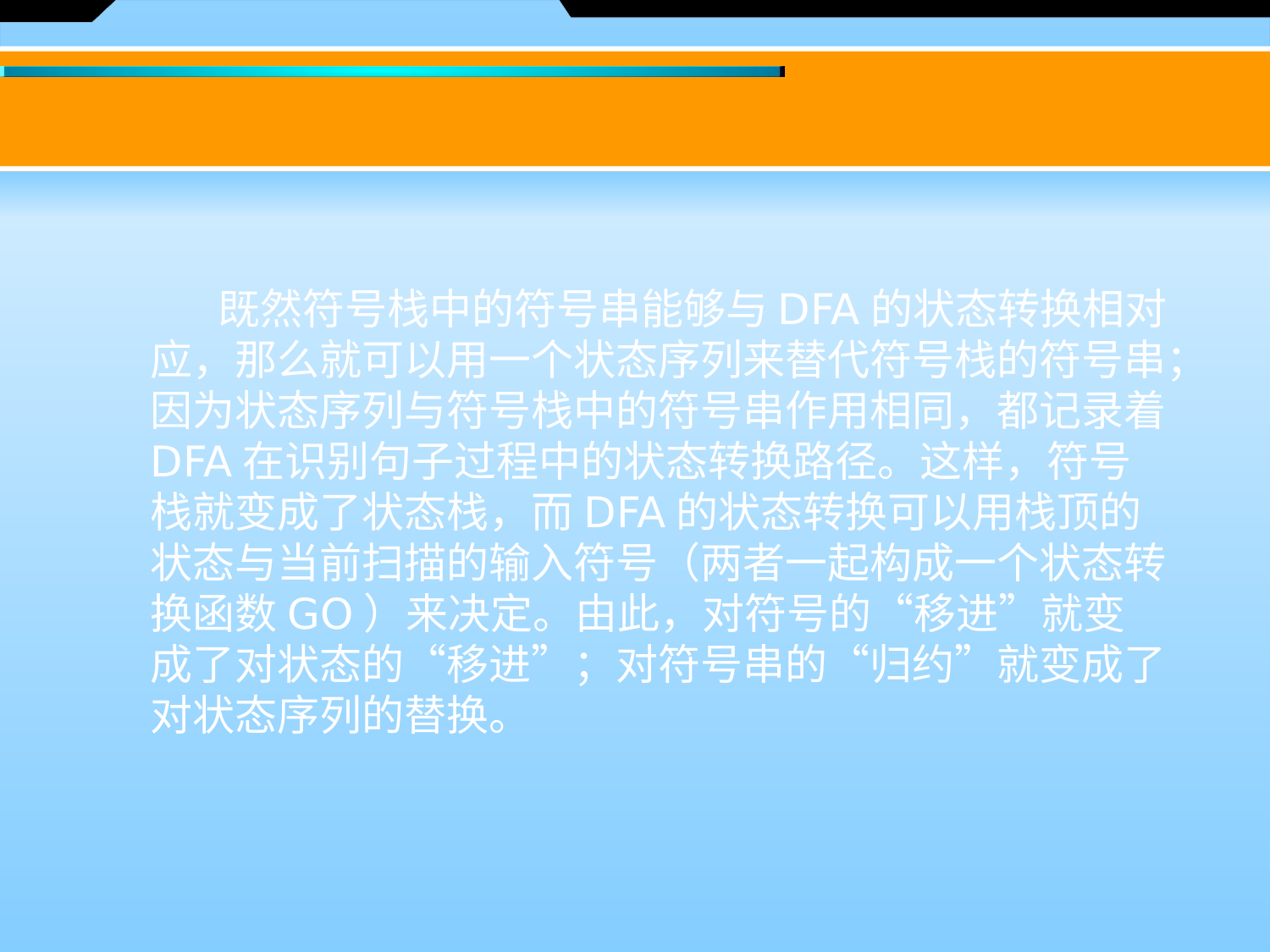

#
           既然符号栈中的符号串能够与DFA的状态转换相对应，那么就可以用一个状态序列来替代符号栈的符号串；因为状态序列与符号栈中的符号串作用相同，都记录着DFA在识别句子过程中的状态转换路径。这样，符号栈就变成了状态栈，而DFA的状态转换可以用栈顶的状态与当前扫描的输入符号（两者一起构成一个状态转换函数GO）来决定。由此，对符号的“移进”就变成了对状态的“移进”；对符号串的“归约”就变成了对状态序列的替换。